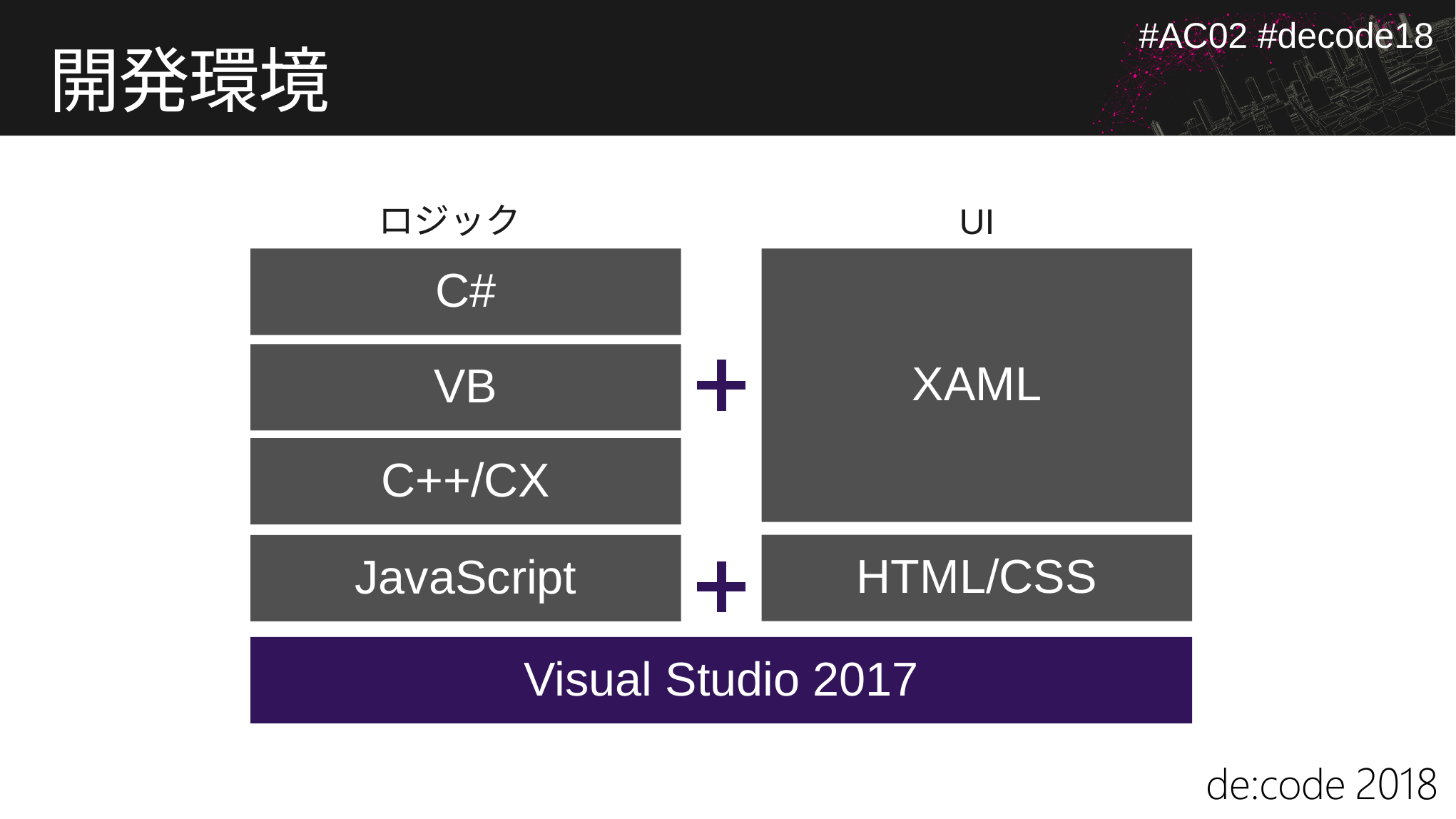

# 開発環境
ロジック
UI
C#
XAML
VB
C++/CX
HTML/CSS
JavaScript
Visual Studio 2017